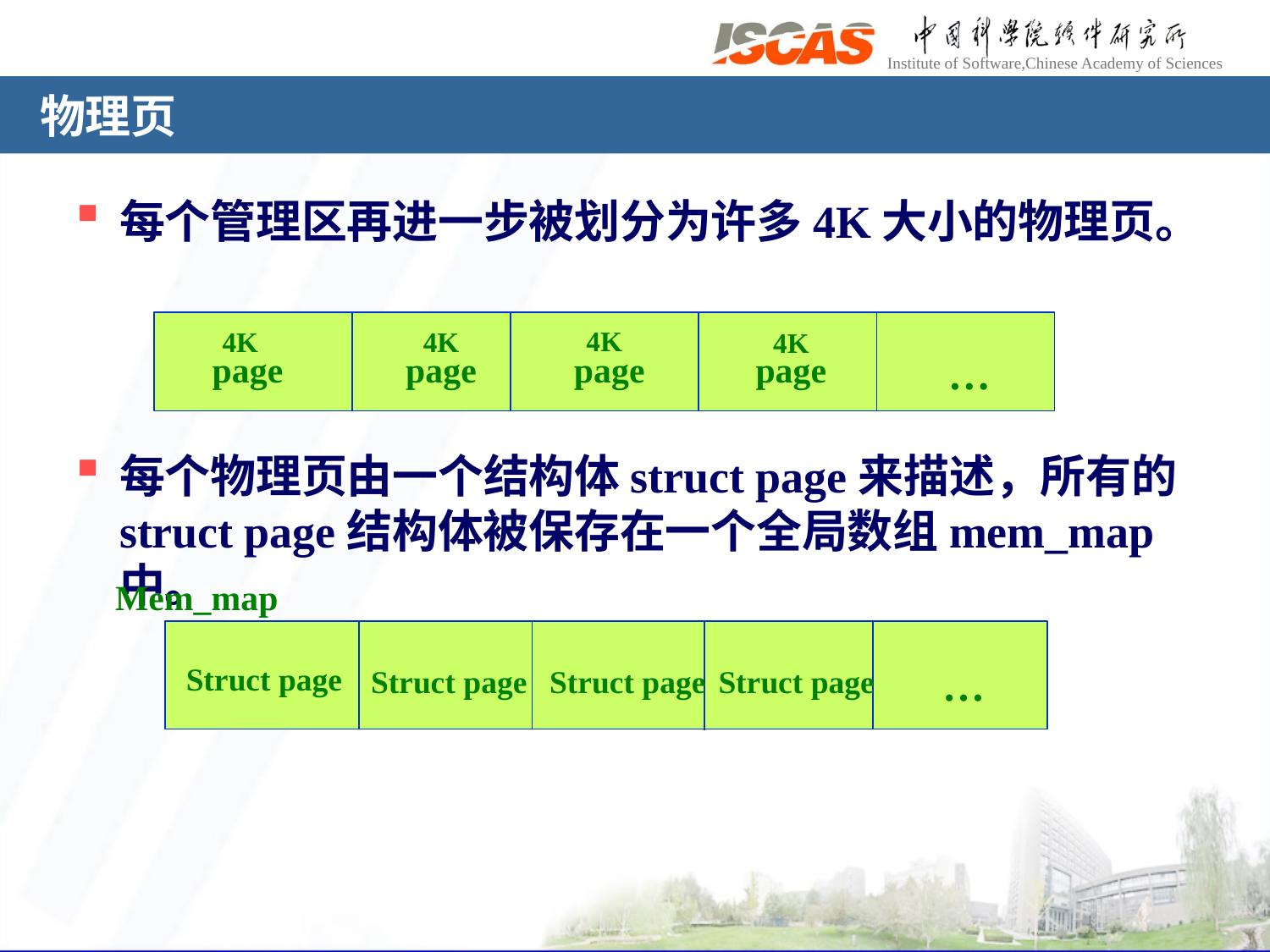

# 物理页
每个管理区再进一步被划分为许多4K大小的物理页。

每个物理页由一个结构体struct page来描述，所有的struct page结构体被保存在一个全局数组mem_map中。

page
page
page
page
…
4K
4K
4K
4K
Mem_map

Struct page
…
Struct page
Struct page
Struct page